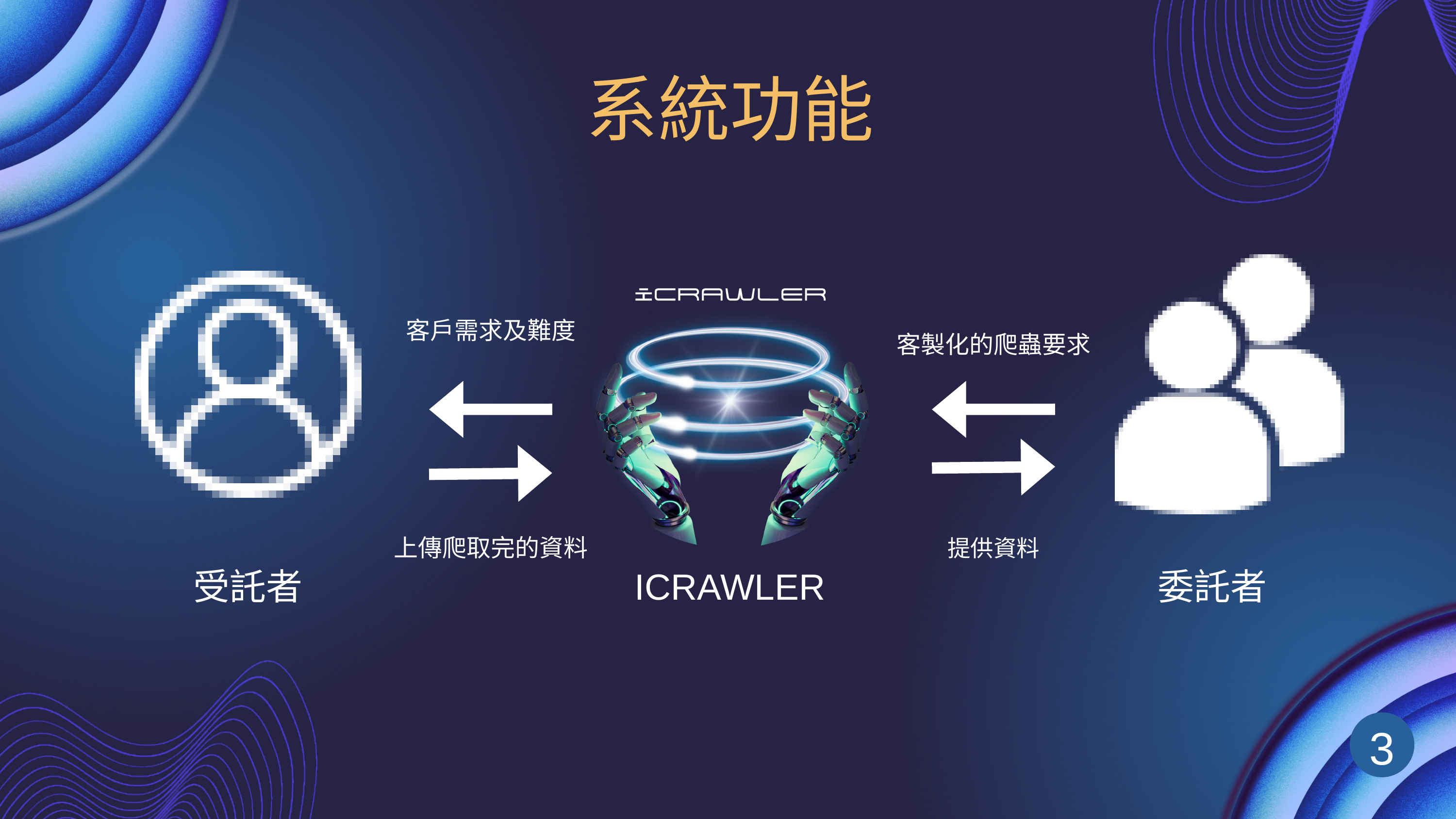

系統功能

客戶需求及難度
客製化的爬蟲要求

上傳爬取完的資料
提供資料
受託者
ICRAWLER
委託者

3